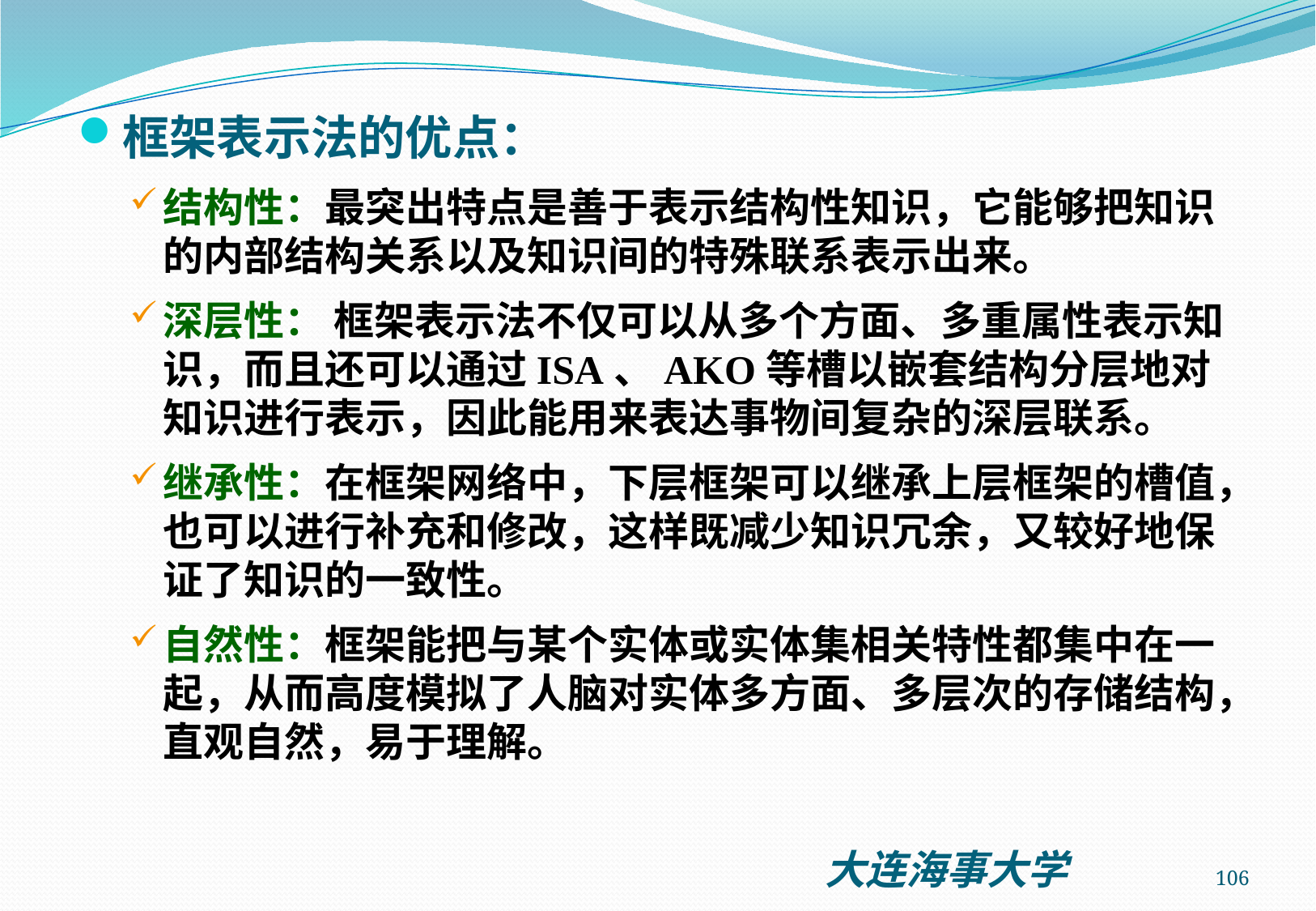

框架表示法的优点：
结构性：最突出特点是善于表示结构性知识，它能够把知识的内部结构关系以及知识间的特殊联系表示出来。
深层性： 框架表示法不仅可以从多个方面、多重属性表示知识，而且还可以通过ISA、AKO等槽以嵌套结构分层地对知识进行表示，因此能用来表达事物间复杂的深层联系。
继承性：在框架网络中，下层框架可以继承上层框架的槽值，也可以进行补充和修改，这样既减少知识冗余，又较好地保证了知识的一致性。
自然性：框架能把与某个实体或实体集相关特性都集中在一起，从而高度模拟了人脑对实体多方面、多层次的存储结构，直观自然，易于理解。
106